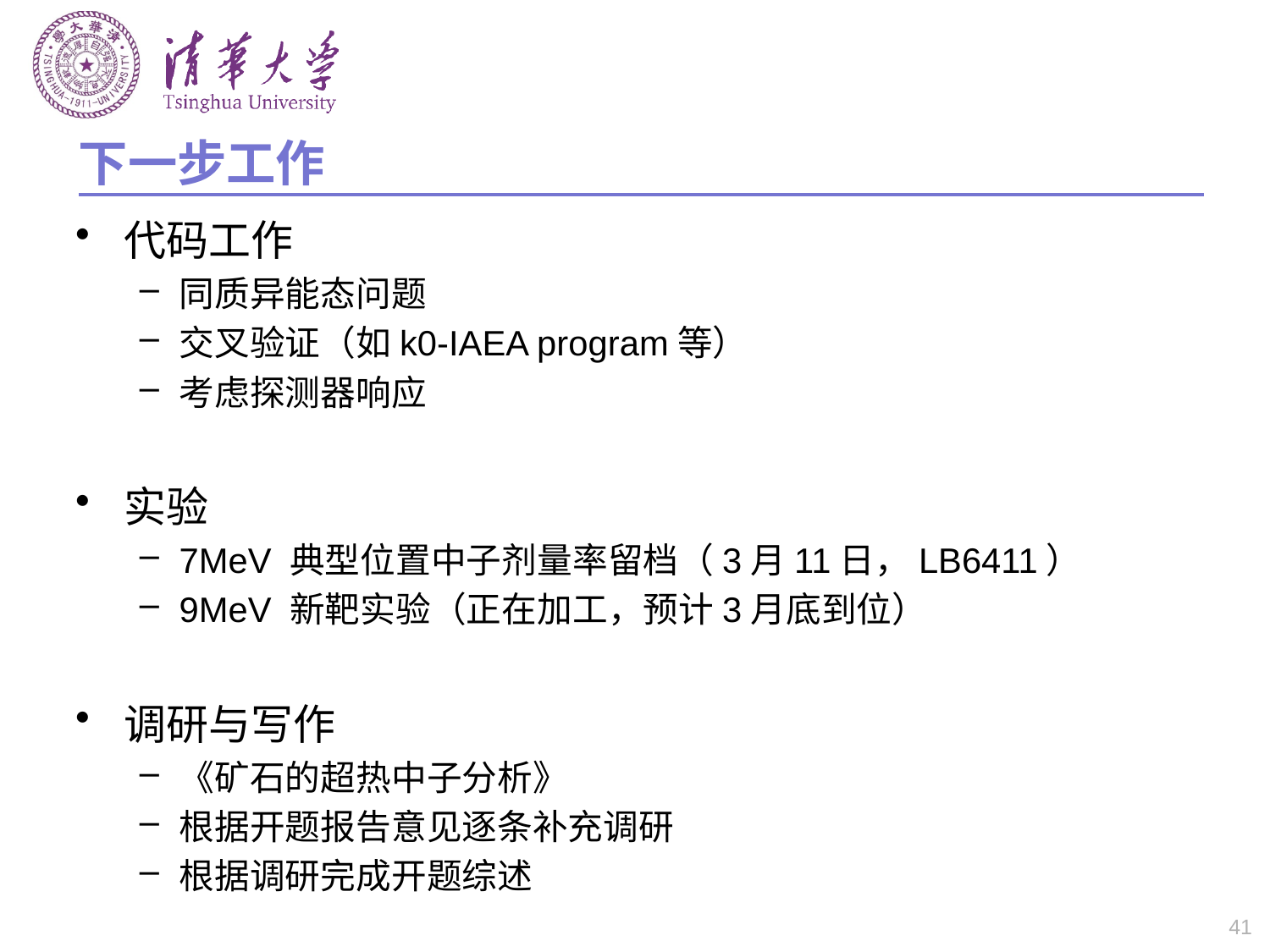

# 下一步工作
代码工作
同质异能态问题
交叉验证（如k0-IAEA program等）
考虑探测器响应

实验
7MeV 典型位置中子剂量率留档（3月11日，LB6411）
9MeV 新靶实验（正在加工，预计3月底到位）

调研与写作
《矿石的超热中子分析》
根据开题报告意见逐条补充调研
根据调研完成开题综述

41